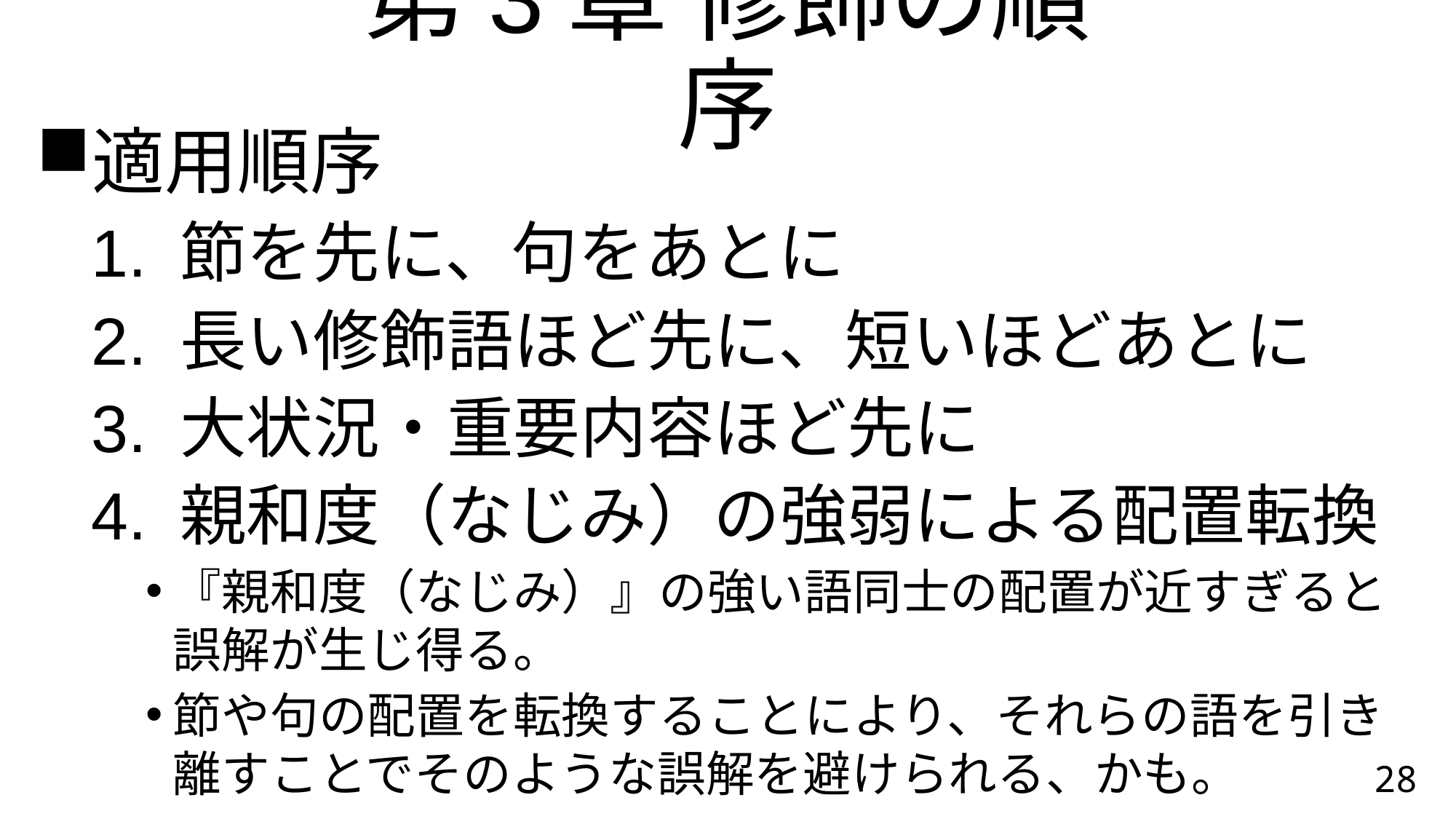

# 第3章 修飾の順序
適用順序
節を先に、句をあとに
長い修飾語ほど先に、短いほどあとに
大状況・重要内容ほど先に
親和度（なじみ）の強弱による配置転換
『親和度（なじみ）』の強い語同士の配置が近すぎると誤解が生じ得る。
節や句の配置を転換することにより、それらの語を引き離すことでそのような誤解を避けられる、かも。
28